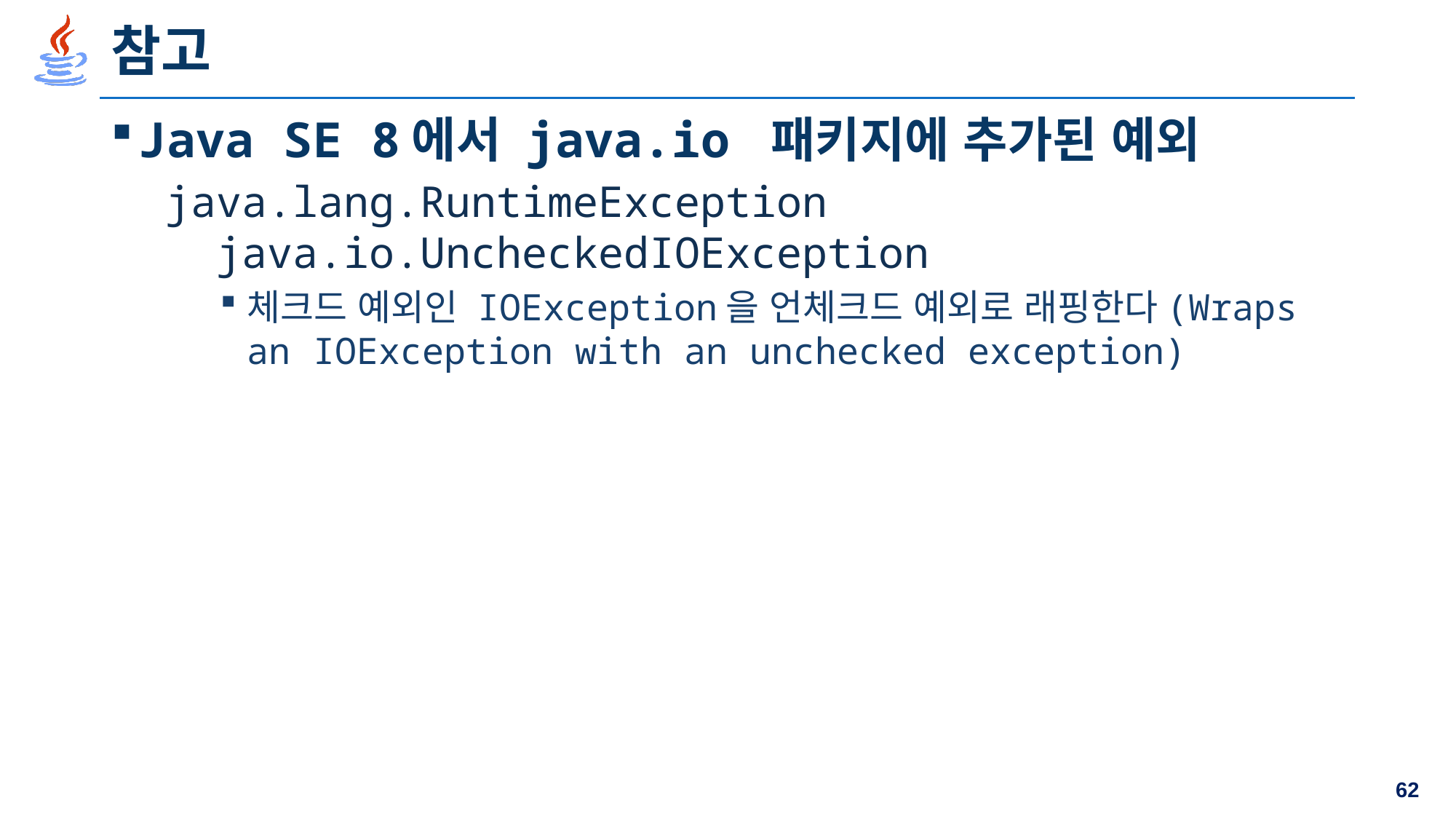

# 참고
Java SE 8에서 java.io 패키지에 추가된 예외
java.lang.RuntimeException
  java.io.UncheckedIOException
체크드 예외인 IOException을 언체크드 예외로 래핑한다(Wraps an IOException with an unchecked exception)
62